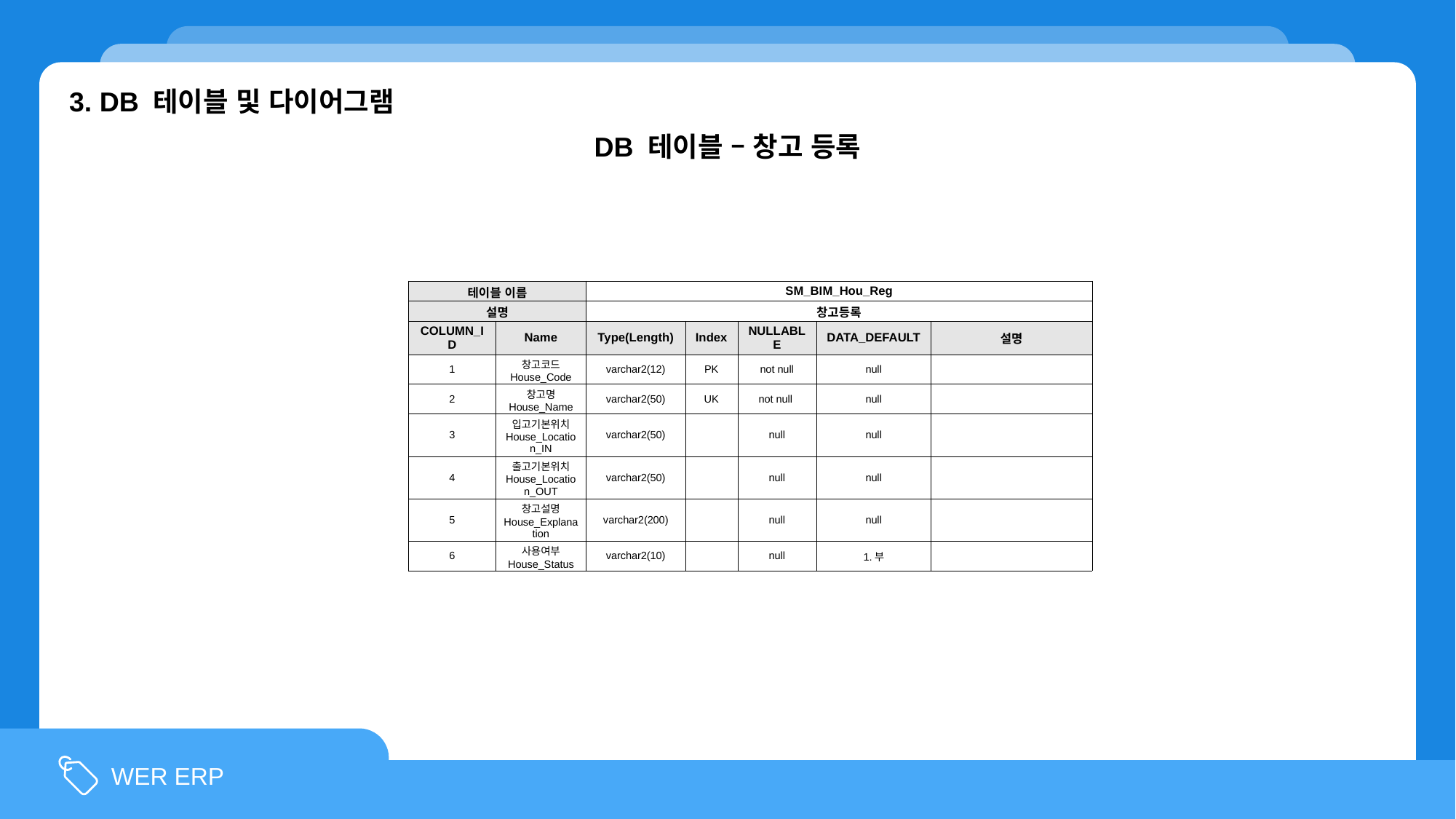

3. DB 테이블 및 다이어그램
DB 테이블 – 창고 등록
| 테이블 이름 |  | SM\_BIM\_Hou\_Reg |  |  |  |  |
| --- | --- | --- | --- | --- | --- | --- |
| 설명 |  | 창고등록 |  |  |  |  |
| COLUMN\_ID | Name | Type(Length) | Index | NULLABLE | DATA\_DEFAULT | 설명 |
| 1 | 창고코드 House\_Code | varchar2(12) | PK | not null | null |  |
| 2 | 창고명 House\_Name | varchar2(50) | UK | not null | null |  |
| 3 | 입고기본위치 House\_Location\_IN | varchar2(50) |  | null | null |  |
| 4 | 출고기본위치 House\_Location\_OUT | varchar2(50) |  | null | null |  |
| 5 | 창고설명 House\_Explanation | varchar2(200) |  | null | null |  |
| 6 | 사용여부 House\_Status | varchar2(10) |  | null | 1.부 |  |

WER ERP